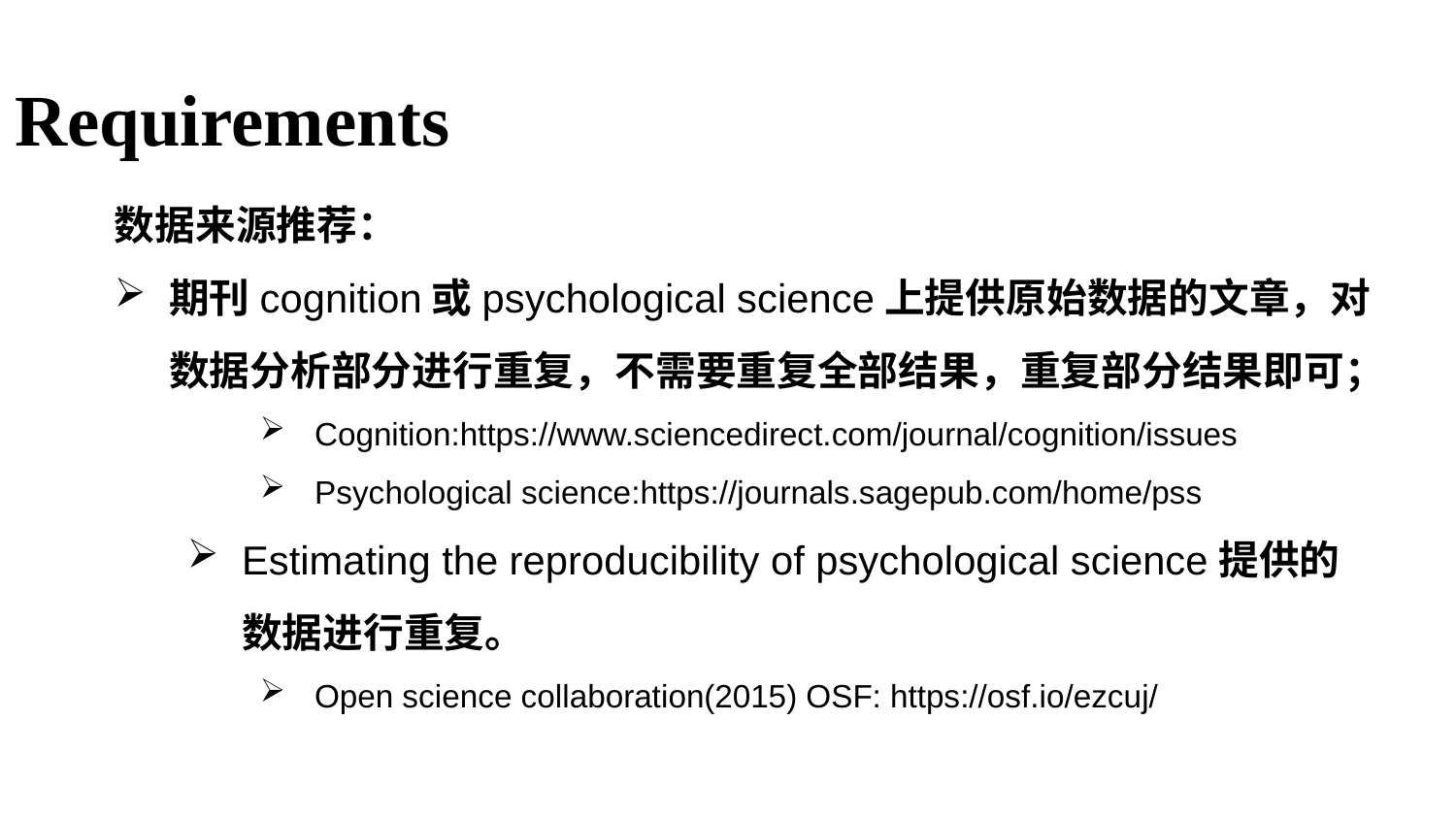

Requirements
数据来源推荐：
期刊cognition或psychological science上提供原始数据的文章，对数据分析部分进行重复，不需要重复全部结果，重复部分结果即可；
Cognition:https://www.sciencedirect.com/journal/cognition/issues
Psychological science:https://journals.sagepub.com/home/pss
Estimating the reproducibility of psychological science提供的数据进行重复。
Open science collaboration(2015) OSF: https://osf.io/ezcuj/